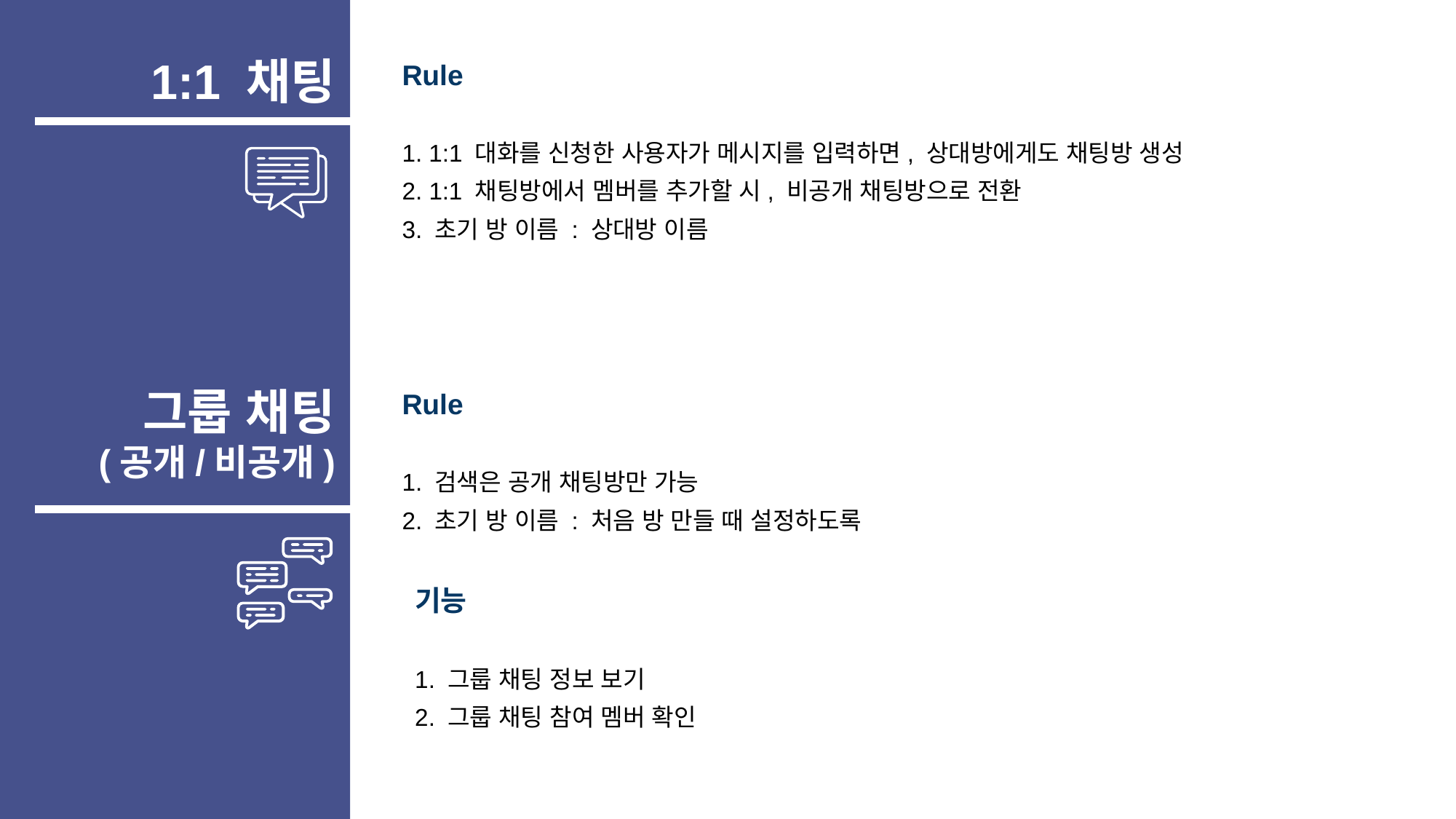

1:1 채팅
Rule

1. 1:1 대화를 신청한 사용자가 메시지를 입력하면, 상대방에게도 채팅방 생성
2. 1:1 채팅방에서 멤버를 추가할 시, 비공개 채팅방으로 전환
3. 초기 방 이름 : 상대방 이름

그룹 채팅
(공개/비공개)
Rule

1. 검색은 공개 채팅방만 가능
2. 초기 방 이름 : 처음 방 만들 때 설정하도록

기능

1. 그룹 채팅 정보 보기
2. 그룹 채팅 참여 멤버 확인